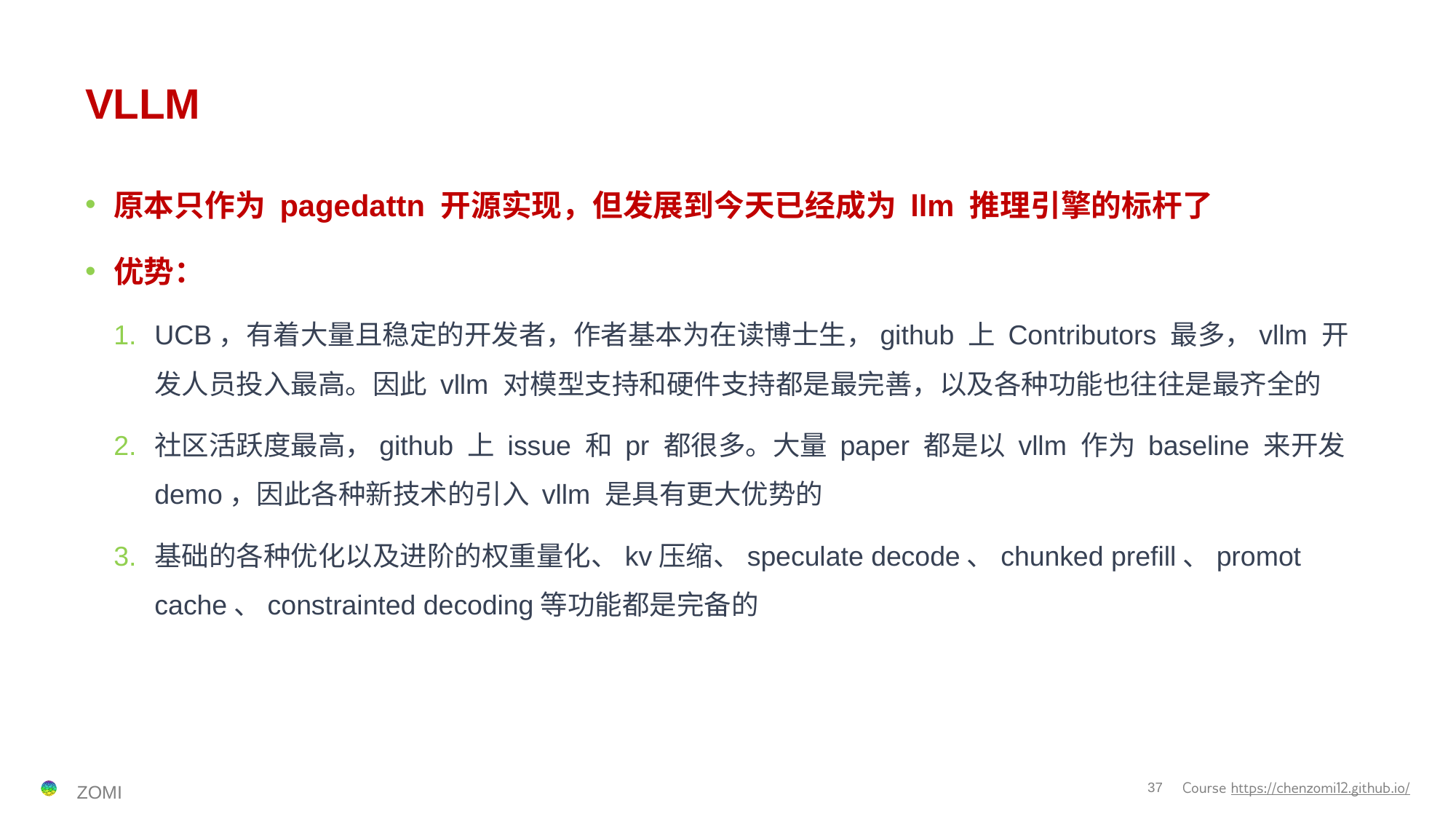

# VLLM
原本只作为 pagedattn 开源实现，但发展到今天已经成为 llm 推理引擎的标杆了
优势：
UCB，有着大量且稳定的开发者，作者基本为在读博士生，github 上 Contributors 最多，vllm 开发人员投入最高。因此 vllm 对模型支持和硬件支持都是最完善，以及各种功能也往往是最齐全的
社区活跃度最高，github 上 issue 和 pr 都很多。大量 paper 都是以 vllm 作为 baseline 来开发 demo，因此各种新技术的引入 vllm 是具有更大优势的
基础的各种优化以及进阶的权重量化、kv压缩、speculate decode、chunked prefill、promot cache、constrainted decoding等功能都是完备的